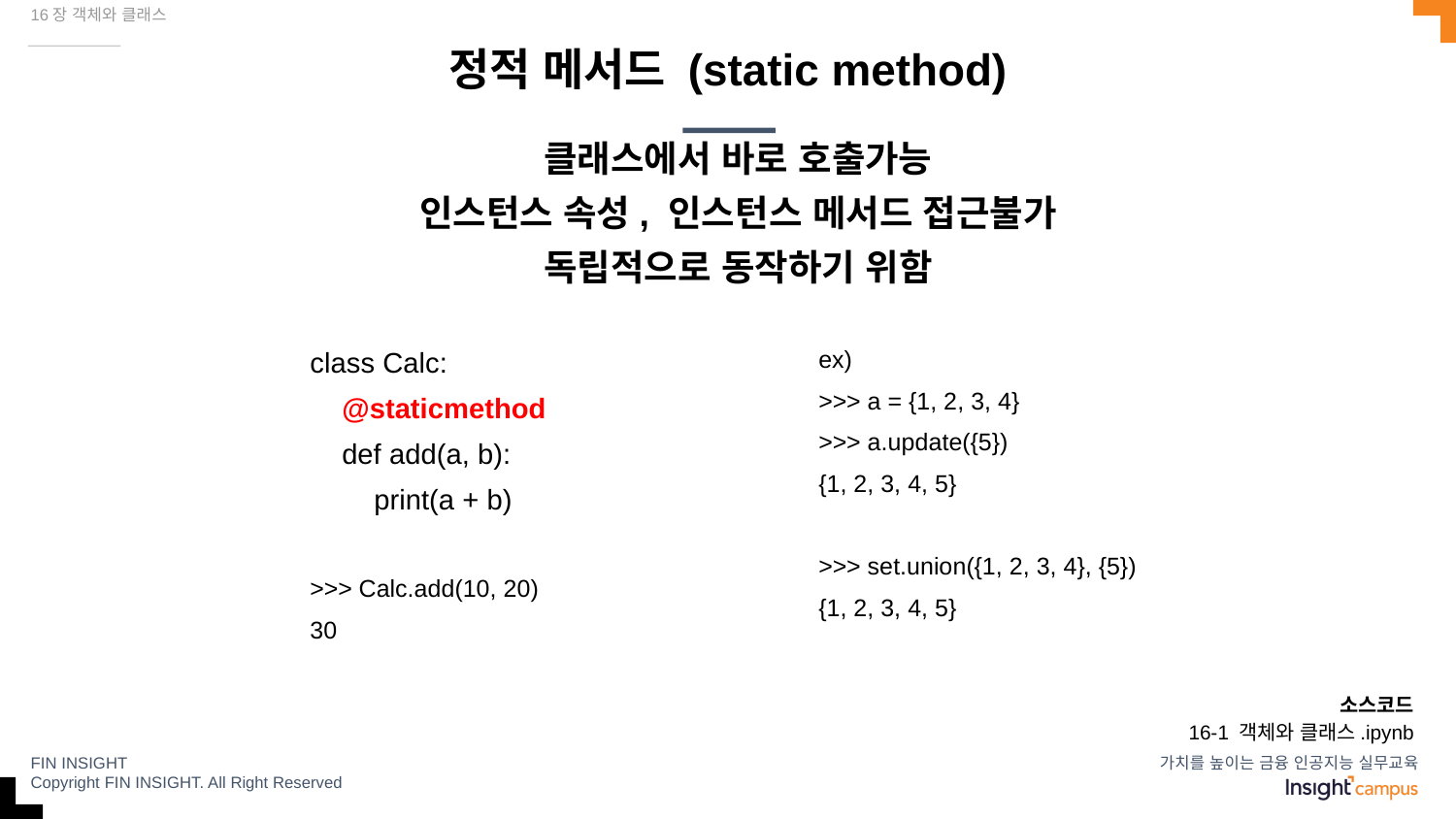

16장 객체와 클래스
# 정적 메서드 (static method)
클래스에서 바로 호출가능
인스턴스 속성, 인스턴스 메서드 접근불가
독립적으로 동작하기 위함
ex)
>>> a = {1, 2, 3, 4}
>>> a.update({5})
{1, 2, 3, 4, 5}

>>> set.union({1, 2, 3, 4}, {5})
{1, 2, 3, 4, 5}
class Calc:
    @staticmethod
    def add(a, b):
        print(a + b)

>>> Calc.add(10, 20)
30
소스코드
16-1 객체와 클래스.ipynb